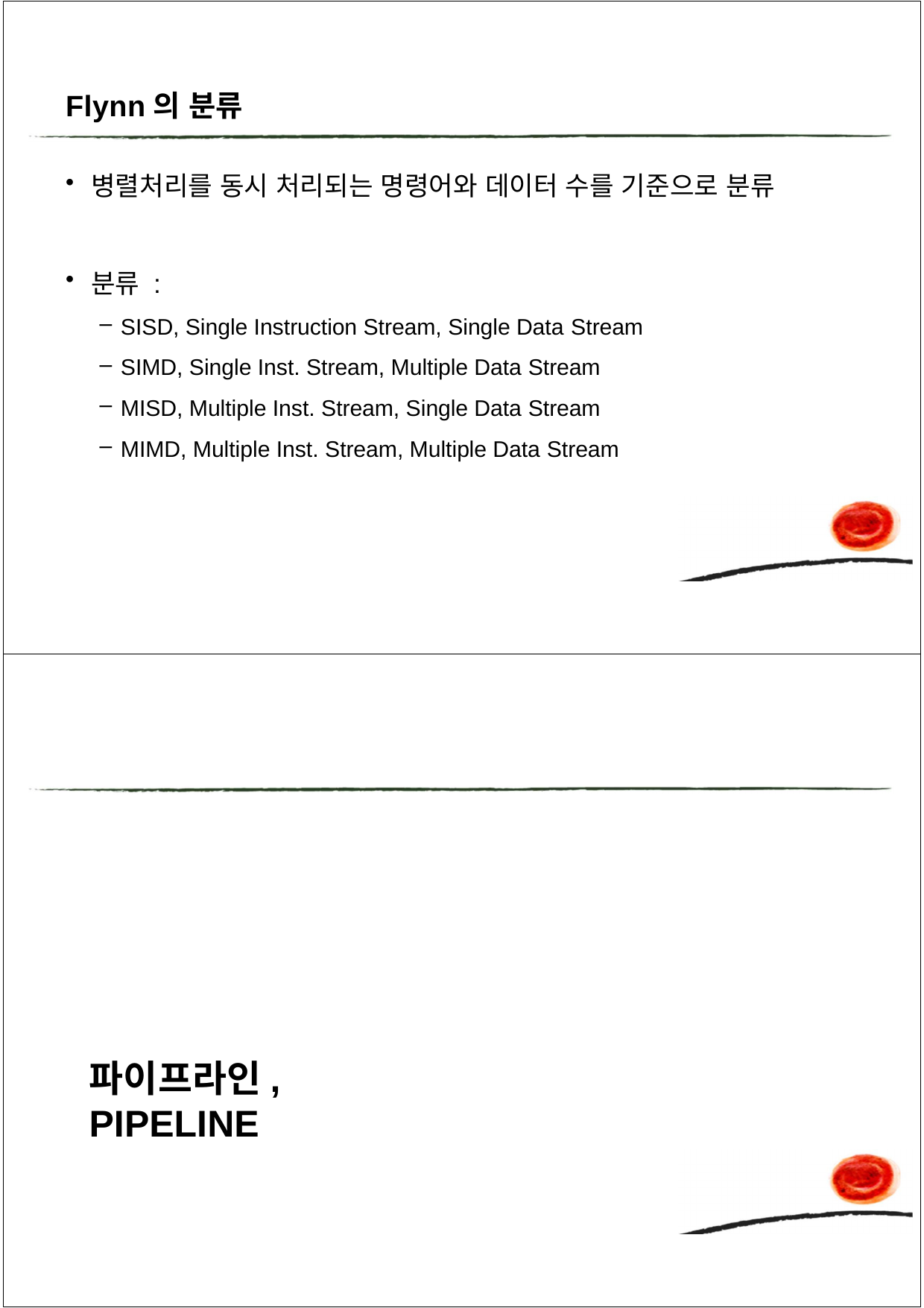

Flynn의 분류

병렬처리를 동시 처리되는 명령어와 데이터 수를 기준으로 분류

분류 :
SISD, Single Instruction Stream, Single Data Stream
SIMD, Single Inst. Stream, Multiple Data Stream
MISD, Multiple Inst. Stream, Single Data Stream
MIMD, Multiple Inst. Stream, Multiple Data Stream

파이프라인, PIPELINE